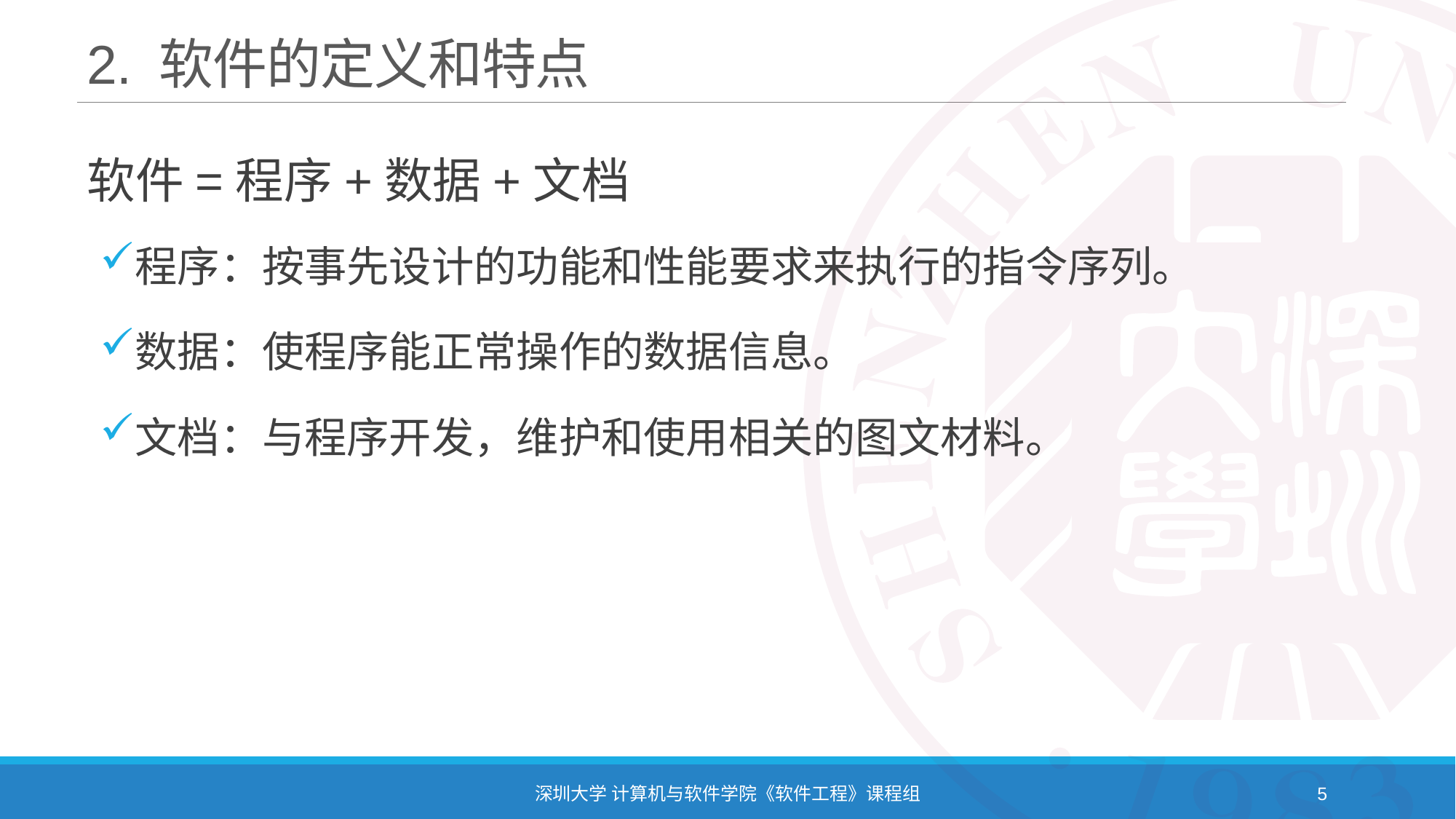

# 2. 软件的定义和特点
软件=程序+数据+文档
程序：按事先设计的功能和性能要求来执行的指令序列。
数据：使程序能正常操作的数据信息。
文档：与程序开发，维护和使用相关的图文材料。

深圳大学 计算机与软件学院《软件工程》课程组
5